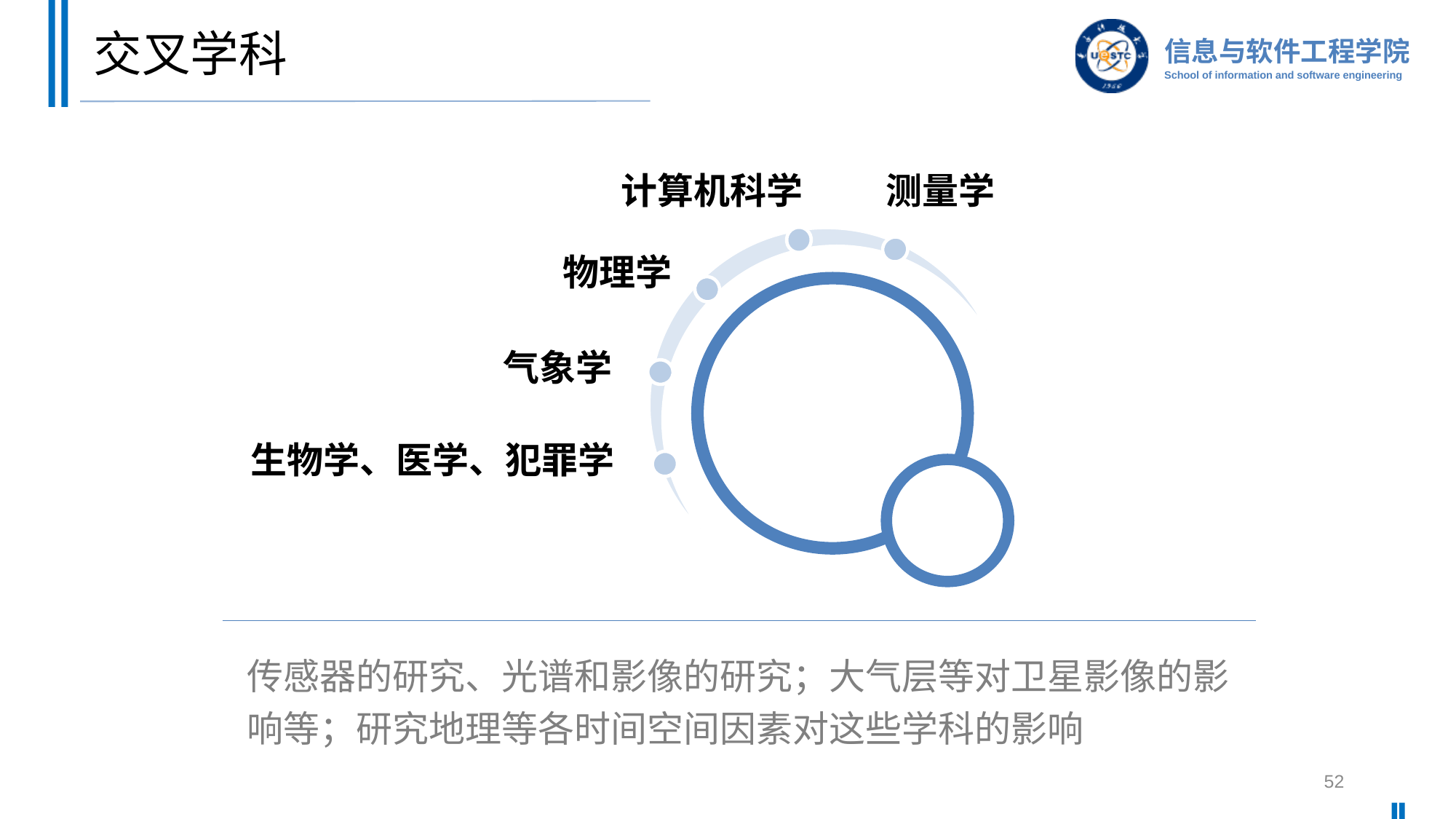

# 交叉学科
计算机科学
测量学

物理学
气象学
生物学、医学、犯罪学
传感器的研究、光谱和影像的研究；大气层等对卫星影像的影响等；研究地理等各时间空间因素对这些学科的影响
52